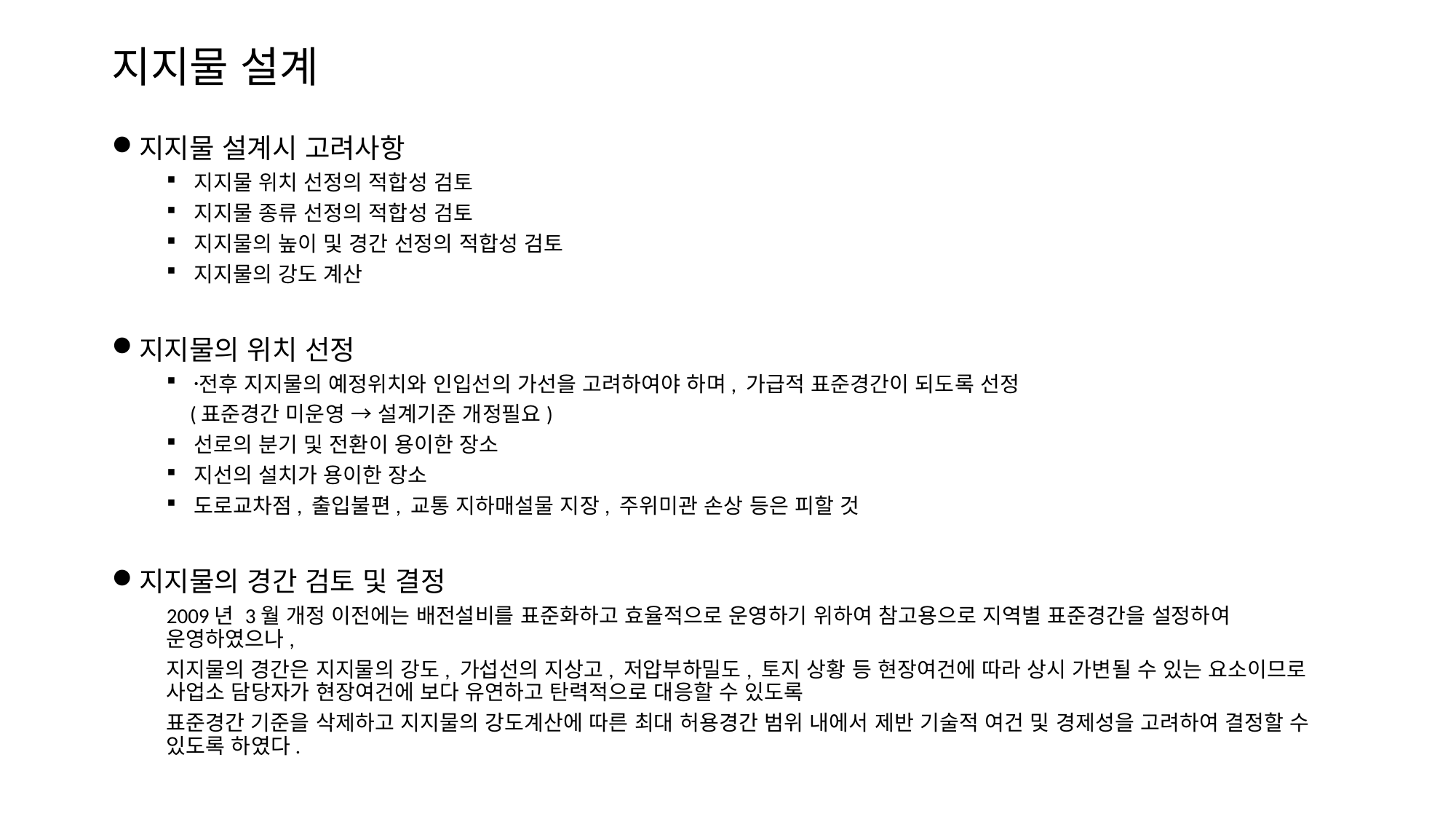

# 지지물 설계
지지물 설계시 고려사항
지지물 위치 선정의 적합성 검토
지지물 종류 선정의 적합성 검토
지지물의 높이 및 경간 선정의 적합성 검토
지지물의 강도 계산

지지물의 위치 선정
전〮후 지지물의 예정위치와 인입선의 가선을 고려하여야 하며, 가급적 표준경간이 되도록 선정
     (표준경간 미운영 → 설계기준 개정필요)
선로의 분기 및 전환이 용이한 장소
지선의 설치가 용이한 장소
도로교차점, 출입불편, 교통 지하매설물 지장, 주위미관 손상 등은 피할 것

지지물의 경간 검토 및 결정
2009년 3월 개정 이전에는 배전설비를 표준화하고 효율적으로 운영하기 위하여 참고용으로 지역별 표준경간을 설정하여 운영하였으나,
지지물의 경간은 지지물의 강도, 가섭선의 지상고, 저압부하밀도, 토지 상황 등 현장여건에 따라 상시 가변될 수 있는 요소이므로 사업소 담당자가 현장여건에 보다 유연하고 탄력적으로 대응할 수 있도록
표준경간 기준을 삭제하고 지지물의 강도계산에 따른 최대 허용경간 범위 내에서 제반 기술적 여건 및 경제성을 고려하여 결정할 수 있도록 하였다.